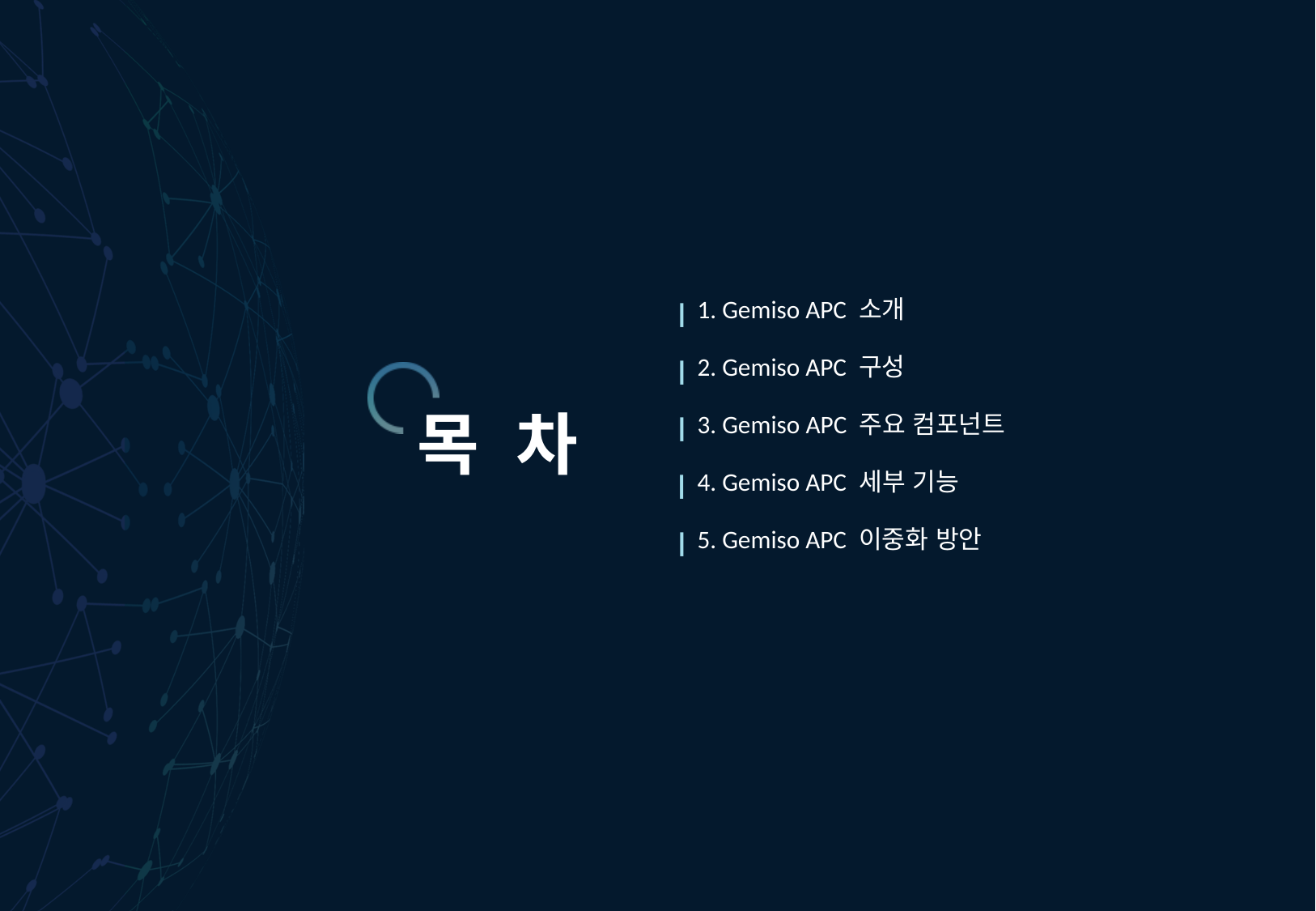

1. Gemiso APC 소개
2. Gemiso APC 구성
3. Gemiso APC 주요 컴포넌트
목  차
4. Gemiso APC 세부 기능
5. Gemiso APC 이중화 방안